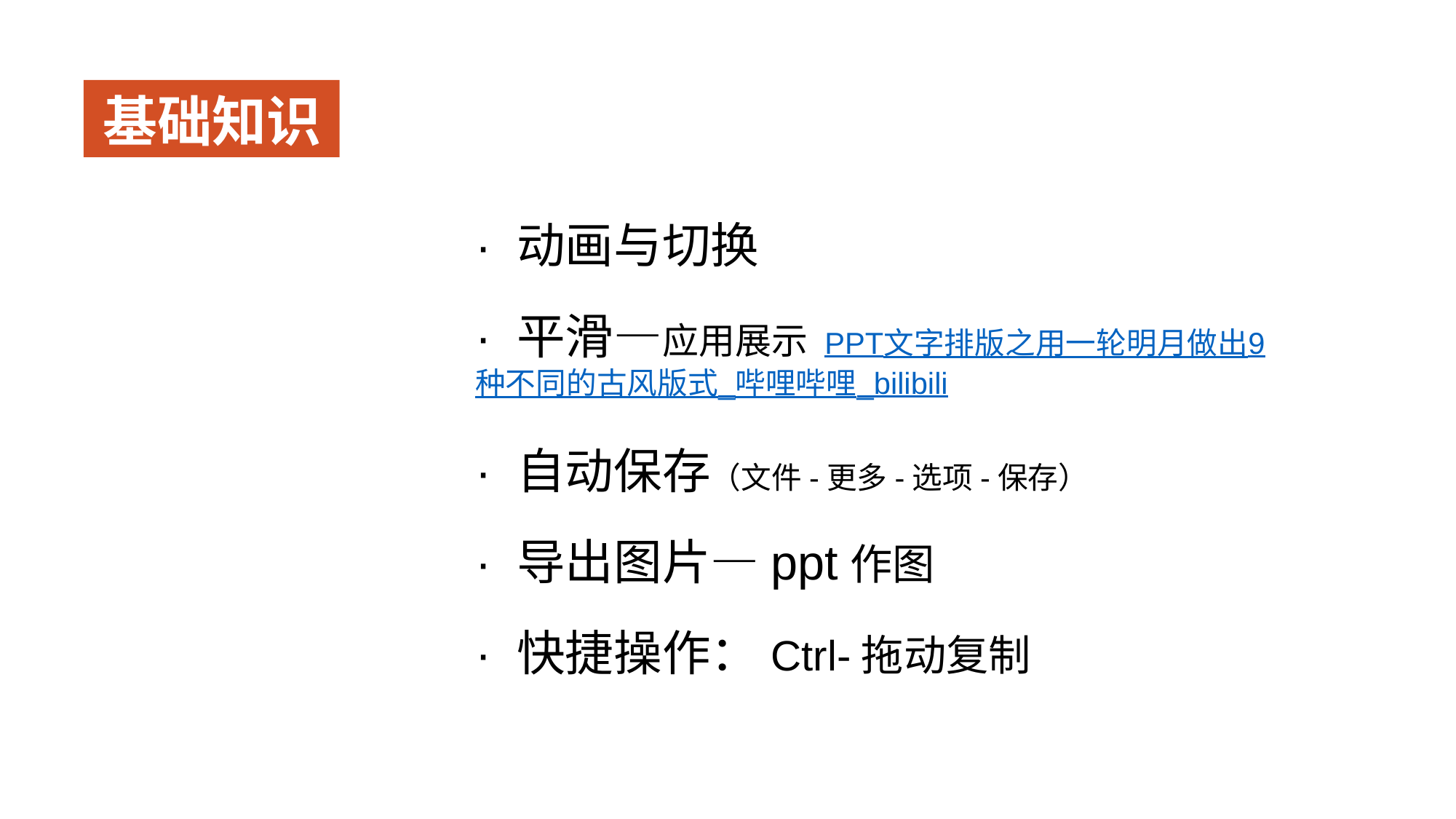

基础知识
· 动画与切换

· 平滑—应用展示 PPT文字排版之用一轮明月做出9种不同的古风版式_哔哩哔哩_bilibili

· 自动保存（文件-更多-选项-保存）

· 导出图片—ppt作图

· 快捷操作：Ctrl-拖动复制